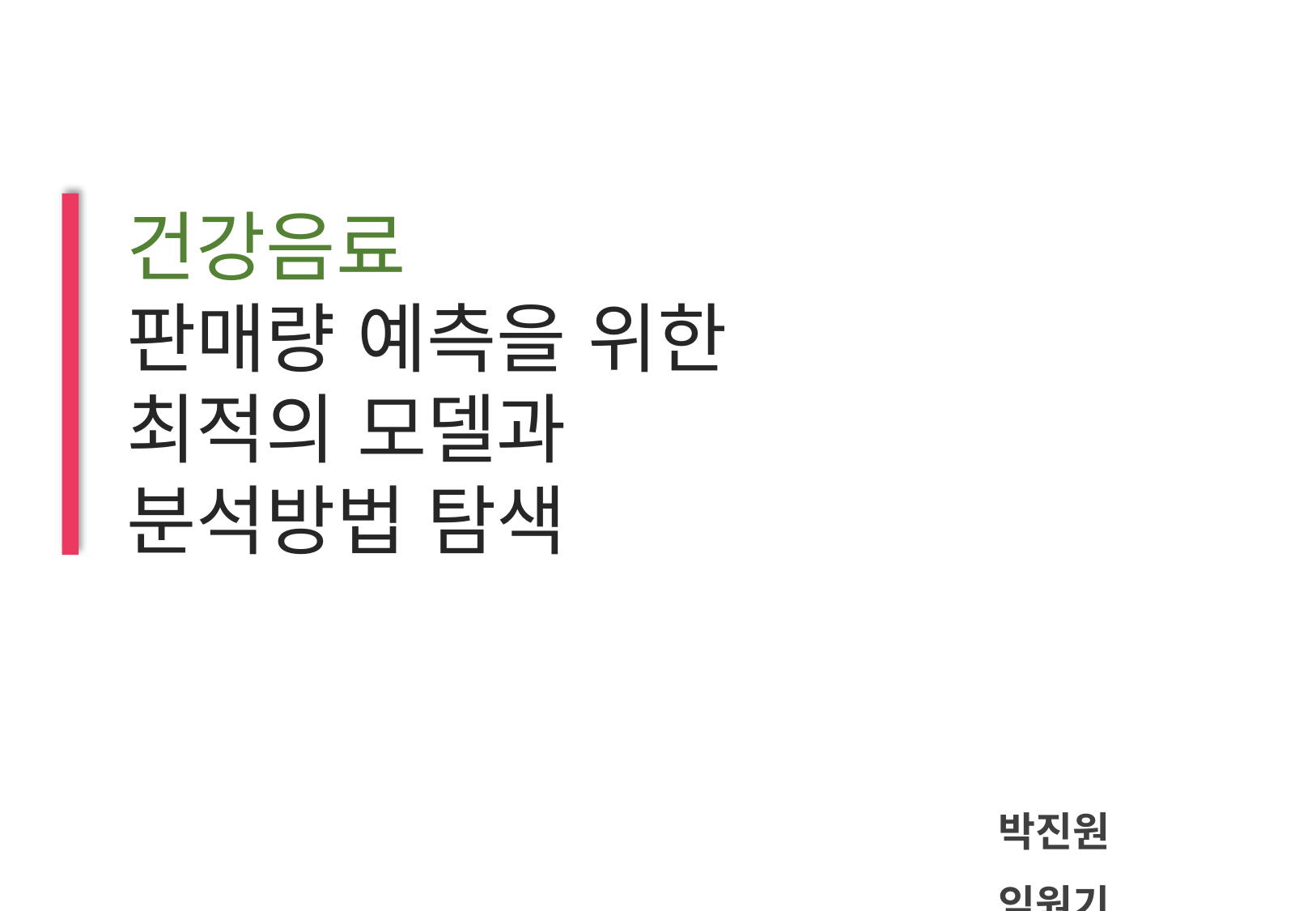

건강음료
판매량 예측을 위한
최적의 모델과
분석방법 탐색
박진원 임원기